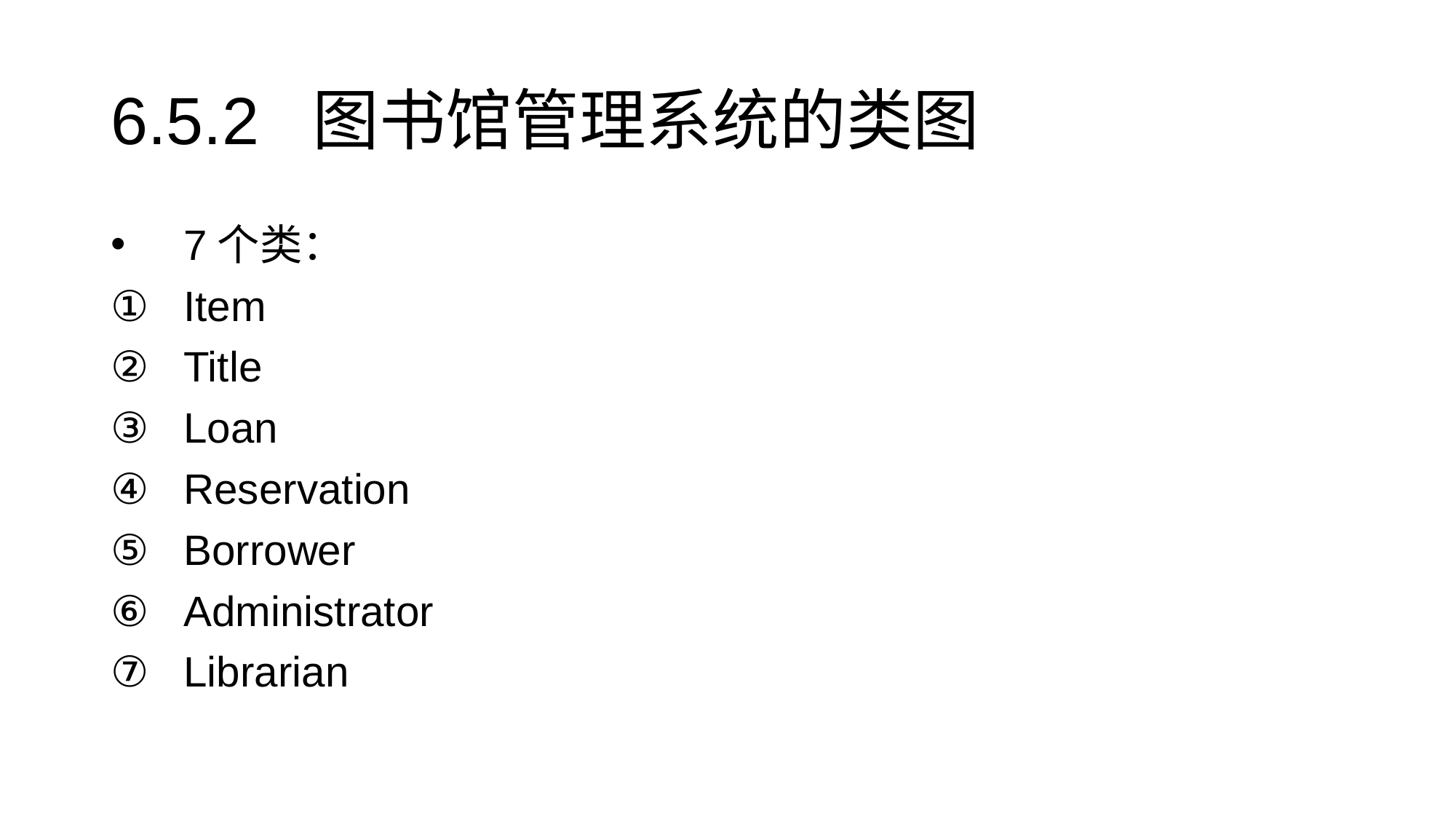

# 6.5.2  图书馆管理系统的类图
7个类：
Item
Title
Loan
Reservation
Borrower
Administrator
Librarian